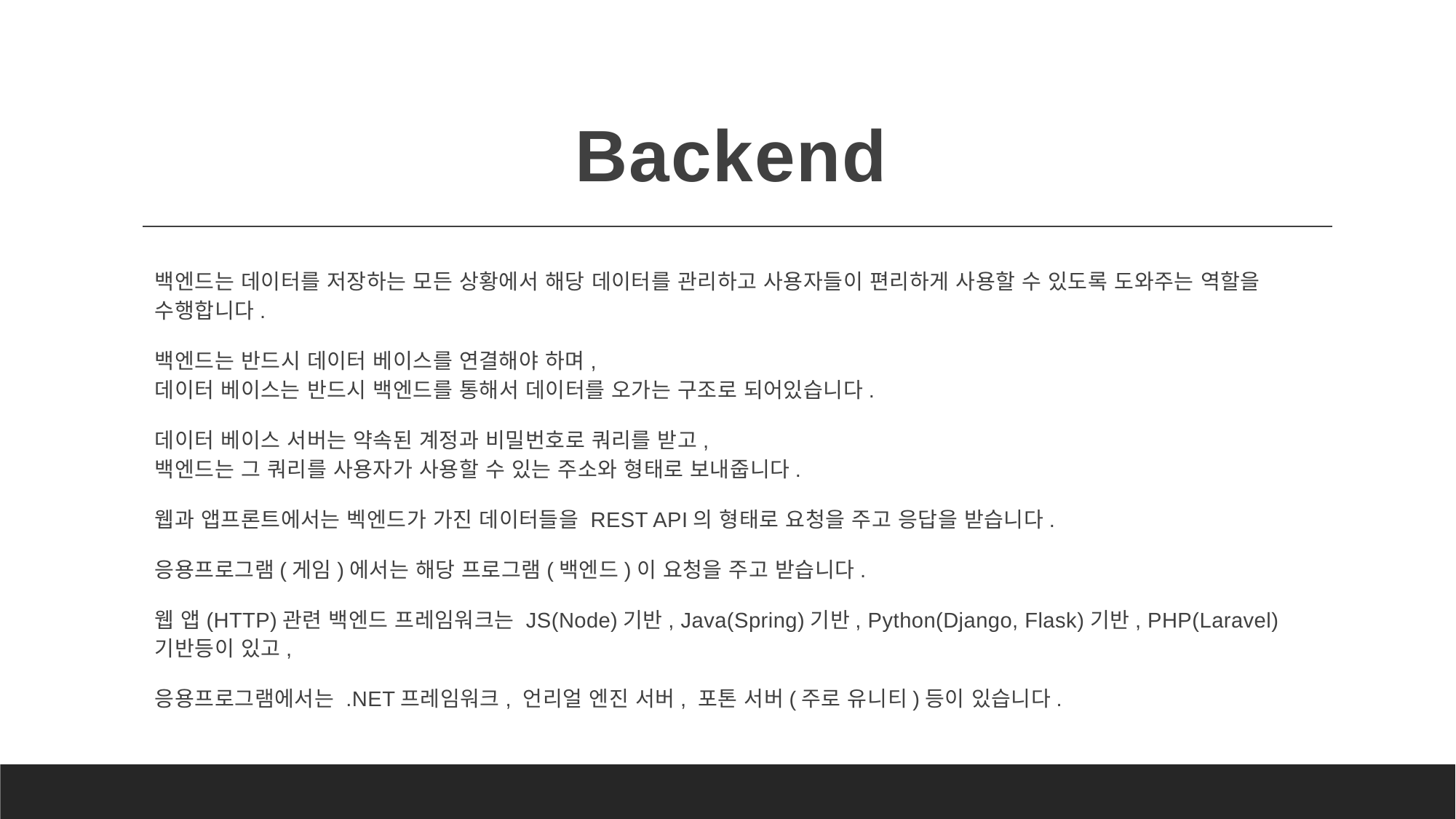

# Backend
백엔드는 데이터를 저장하는 모든 상황에서 해당 데이터를 관리하고 사용자들이 편리하게 사용할 수 있도록 도와주는 역할을 수행합니다.
백엔드는 반드시 데이터 베이스를 연결해야 하며,
데이터 베이스는 반드시 백엔드를 통해서 데이터를 오가는 구조로 되어있습니다.
데이터 베이스 서버는 약속된 계정과 비밀번호로 쿼리를 받고,
백엔드는 그 쿼리를 사용자가 사용할 수 있는 주소와 형태로 보내줍니다.
웹과 앱프론트에서는 벡엔드가 가진 데이터들을 REST API의 형태로 요청을 주고 응답을 받습니다.
응용프로그램(게임)에서는 해당 프로그램(백엔드)이 요청을 주고 받습니다.
웹 앱(HTTP)관련 백엔드 프레임워크는 JS(Node)기반, Java(Spring)기반, Python(Django, Flask)기반, PHP(Laravel)기반등이 있고,
응용프로그램에서는 .NET프레임워크, 언리얼 엔진 서버, 포톤 서버(주로 유니티)등이 있습니다.